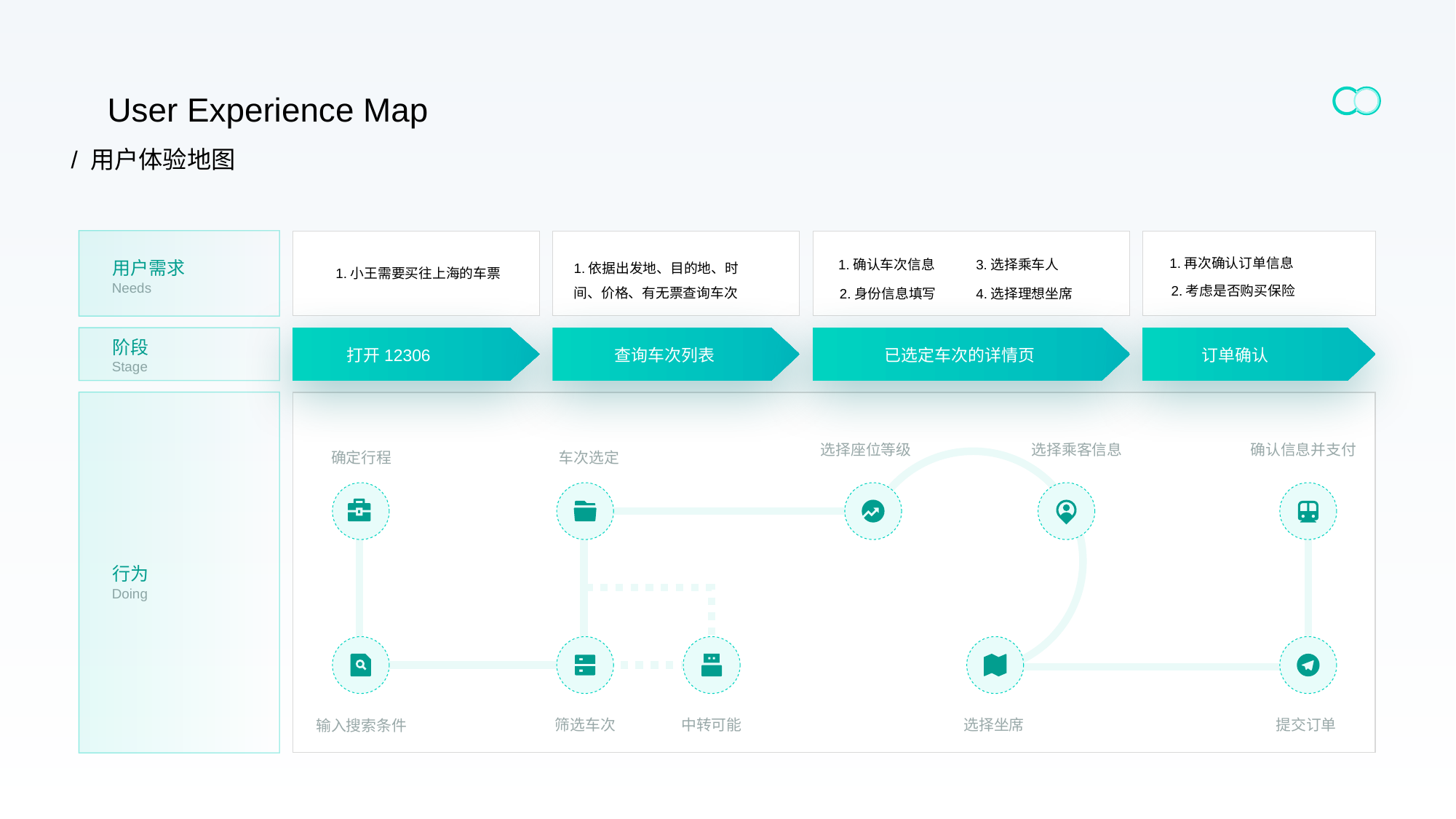

User Experience Map

/ 用户体验地图

1.依据出发地、目的地、时间、价格、有无票查询车次
1.再次确认订单信息
1.确认车次信息
3.选择乘车人
用户需求
1.小王需要买往上海的车票
Needs
2.考虑是否购买保险
2.身份信息填写
4.选择理想坐席

阶段
打开12306
查询车次列表
已选定车次的详情页
订单确认
Stage

选择座位等级
选择乘客信息
确认信息并支付
确定行程
车次选定

行为
Doing

筛选车次
中转可能
选择坐席
提交订单
输入搜索条件